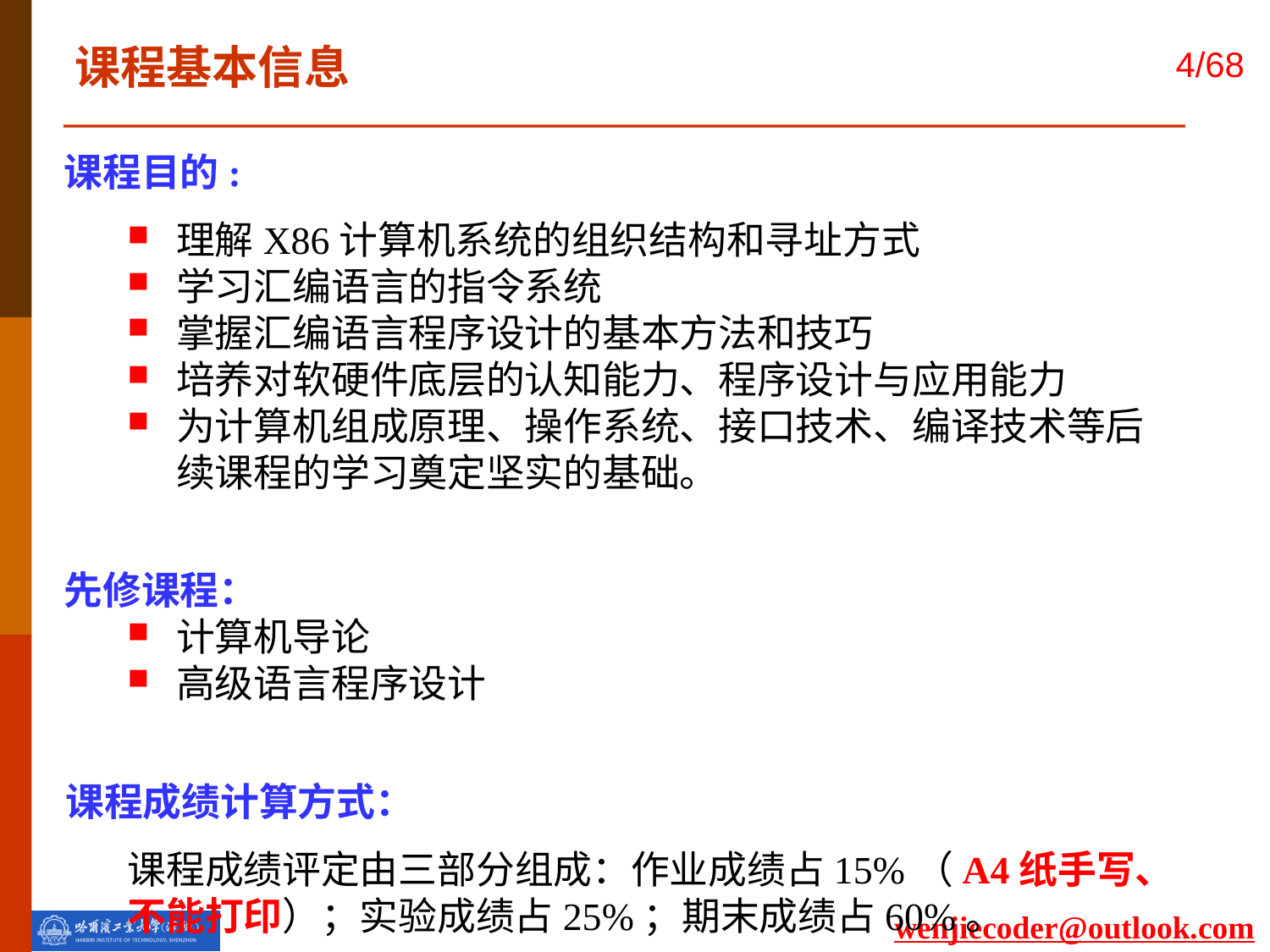

# 课程基本信息
课程目的:
理解X86计算机系统的组织结构和寻址方式
学习汇编语言的指令系统
掌握汇编语言程序设计的基本方法和技巧
培养对软硬件底层的认知能力、程序设计与应用能力
为计算机组成原理、操作系统、接口技术、编译技术等后续课程的学习奠定坚实的基础。

先修课程：
计算机导论
高级语言程序设计

课程成绩计算方式：
	课程成绩评定由三部分组成：作业成绩占15%（A4纸手写、不能打印）；实验成绩占25%；期末成绩占60%。